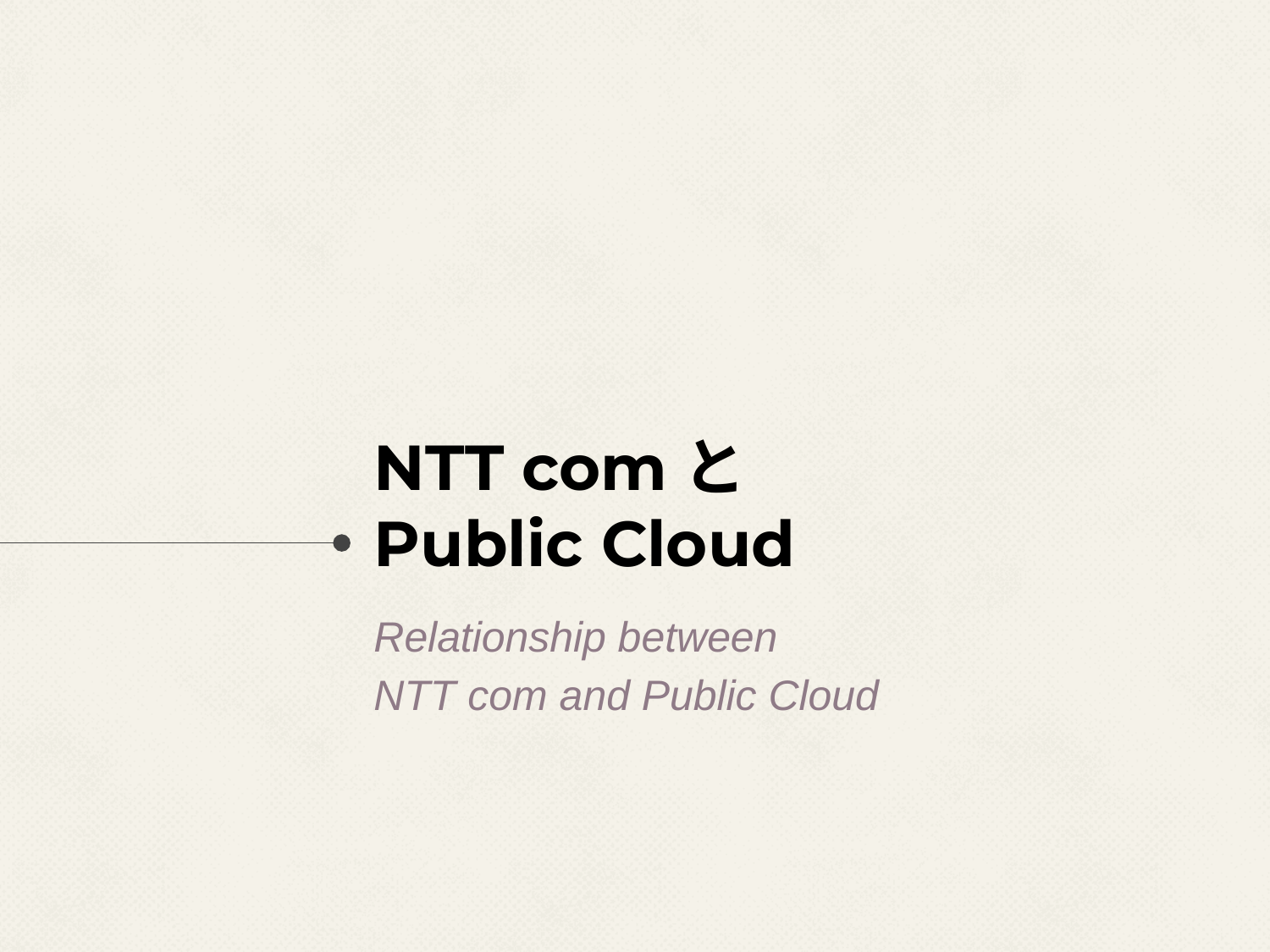

# NTT comと
Public Cloud
Relationship between
NTT com and Public Cloud